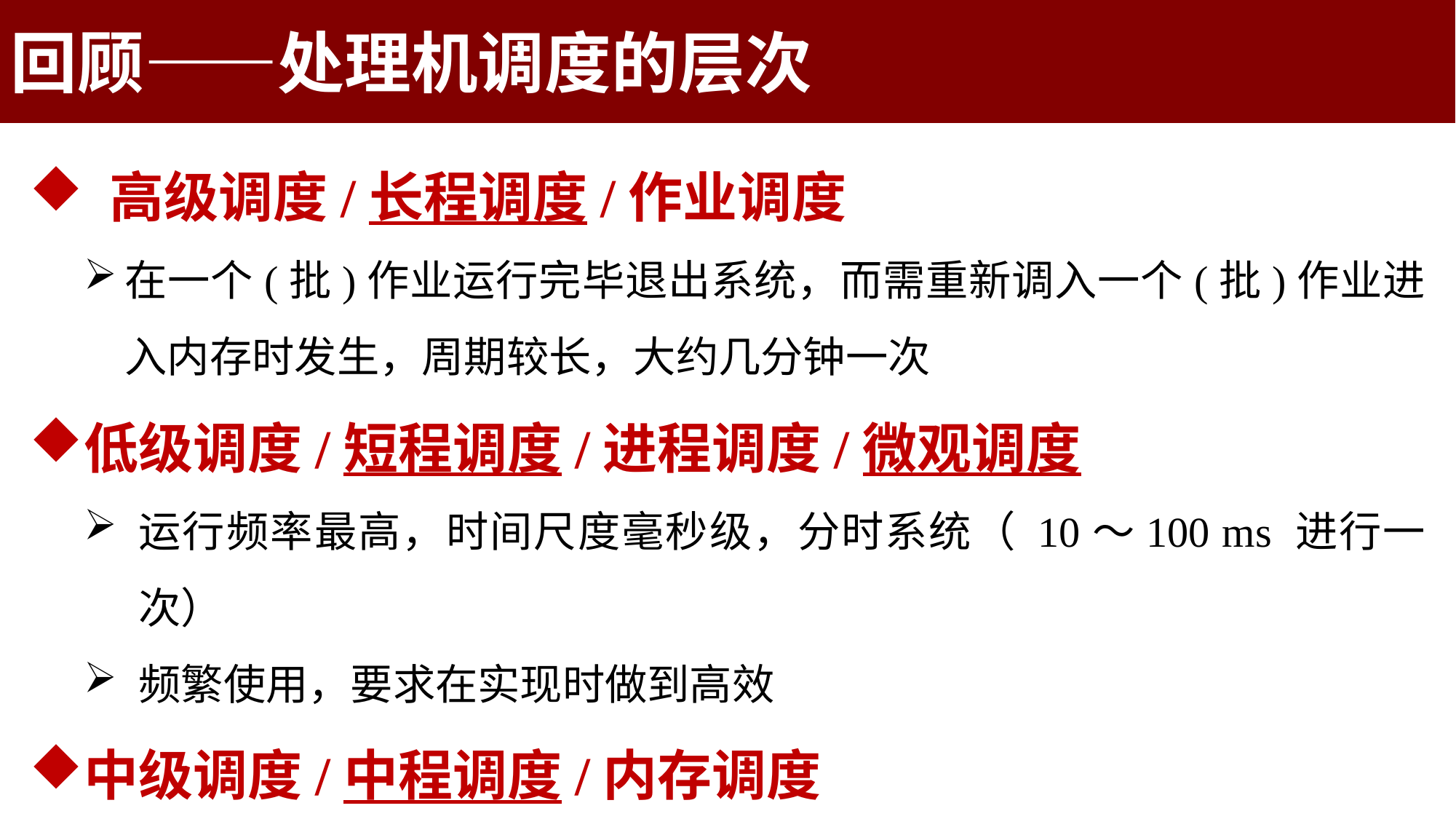

回顾——处理机调度的层次

 高级调度/长程调度/作业调度
在一个(批)作业运行完毕退出系统，而需重新调入一个(批)作业进入内存时发生，周期较长，大约几分钟一次
低级调度/短程调度/进程调度/微观调度
运行频率最高，时间尺度毫秒级，分时系统（ 10～100 ms 进行一次）
频繁使用，要求在实现时做到高效
中级调度/中程调度/内存调度
运行频率基本上介于上述两种调度之间